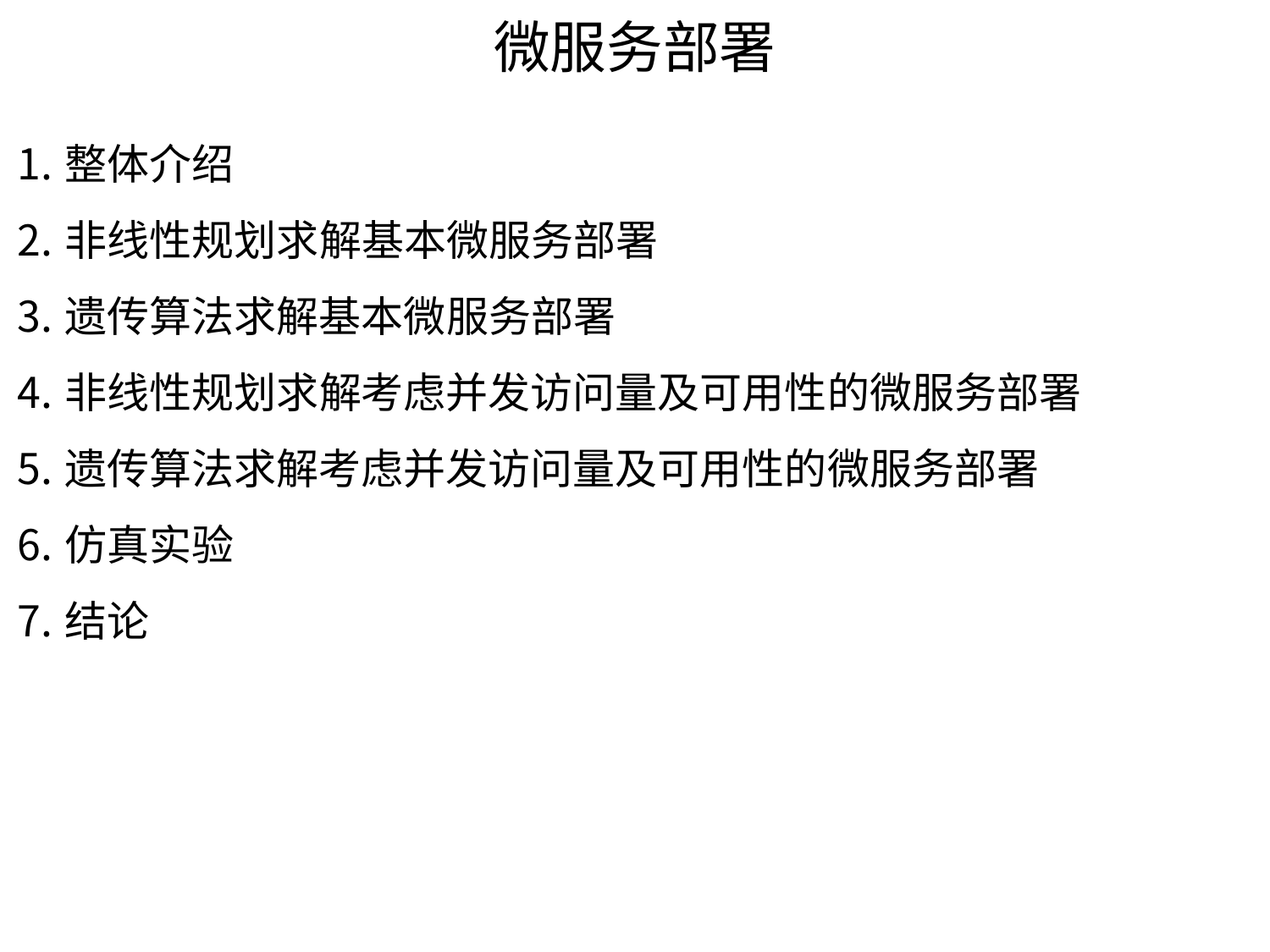

# 微服务部署
整体介绍
非线性规划求解基本微服务部署
遗传算法求解基本微服务部署
非线性规划求解考虑并发访问量及可用性的微服务部署
遗传算法求解考虑并发访问量及可用性的微服务部署
仿真实验
结论